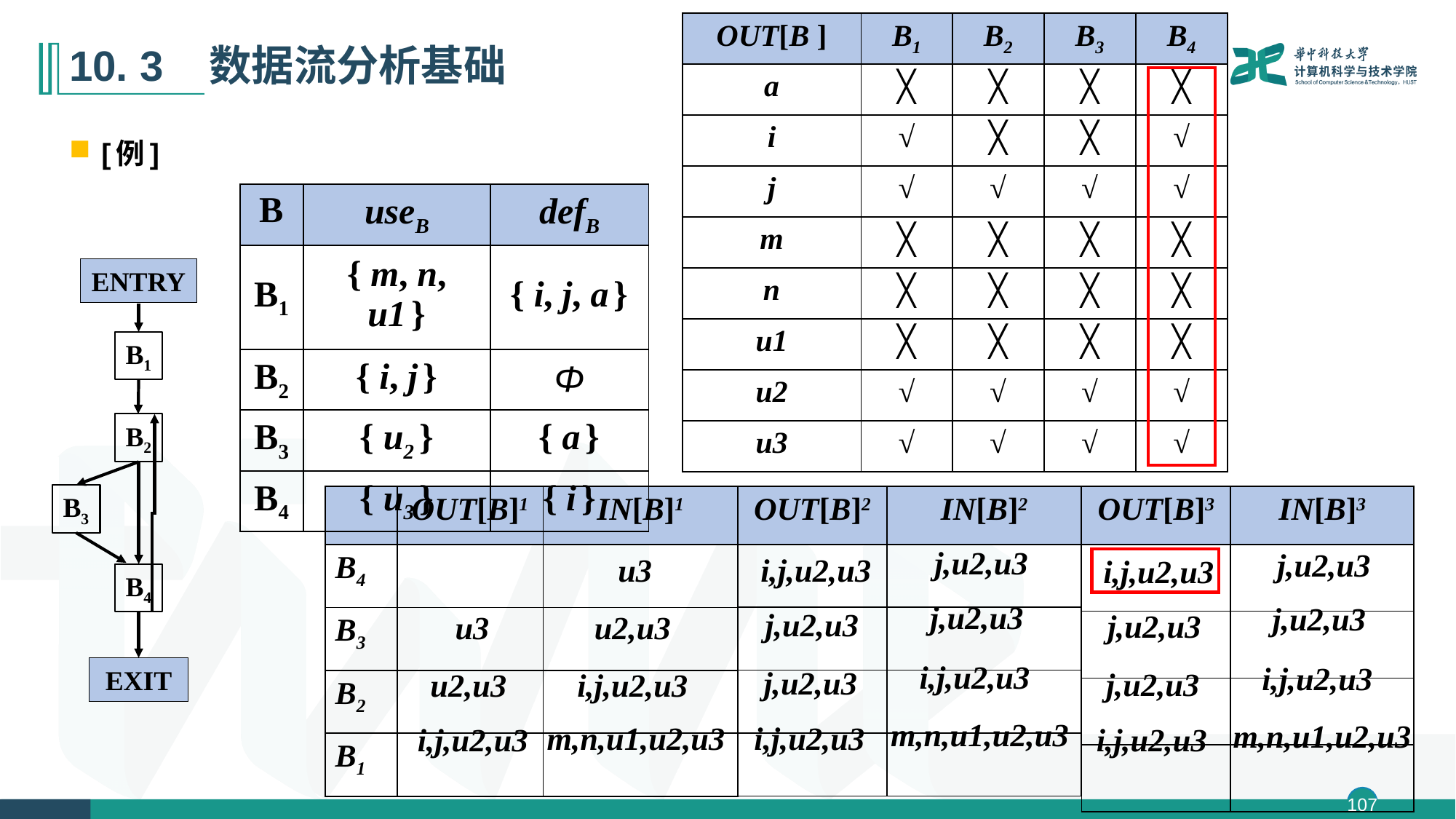

| OUT[B ] | B1 | B2 | B3 | B4 |
| --- | --- | --- | --- | --- |
| a | ╳ | ╳ | ╳ | ╳ |
| i | √ | ╳ | ╳ | √ |
| j | √ | √ | √ | √ |
| m | ╳ | ╳ | ╳ | ╳ |
| n | ╳ | ╳ | ╳ | ╳ |
| u1 | ╳ | ╳ | ╳ | ╳ |
| u2 | √ | √ | √ | √ |
| u3 | √ | √ | √ | √ |
# 10. 3   数据流分析基础

[例]
| B | useB | defB |
| --- | --- | --- |
| B1 | { m, n, u1 } | { i, j, a } |
| B2 | { i, j } | Φ |
| B3 | { u2 } | { a } |
| B4 | { u3 } | { i } |
ENTRY
B1
B2
B3
B4
EXIT
| OUT[B]2 | IN[B]2 |
| --- | --- |
|  |  |
|  |  |
|  |  |
|  |  |
| OUT[B]3 | IN[B]3 |
| --- | --- |
|  |  |
|  |  |
|  |  |
|  |  |
|  | OUT[B]1 | IN[B]1 |
| --- | --- | --- |
| B4 |  |  |
| B3 |  |  |
| B2 |  |  |
| B1 |  |  |
j,u2,u3
j,u2,u3
u3
i,j,u2,u3
i,j,u2,u3

j,u2,u3
j,u2,u3
j,u2,u3
j,u2,u3
u3
u2,u3
i,j,u2,u3
i,j,u2,u3
j,u2,u3
j,u2,u3
u2,u3
i,j,u2,u3
m,n,u1,u2,u3
m,n,u1,u2,u3
m,n,u1,u2,u3
i,j,u2,u3
i,j,u2,u3
i,j,u2,u3